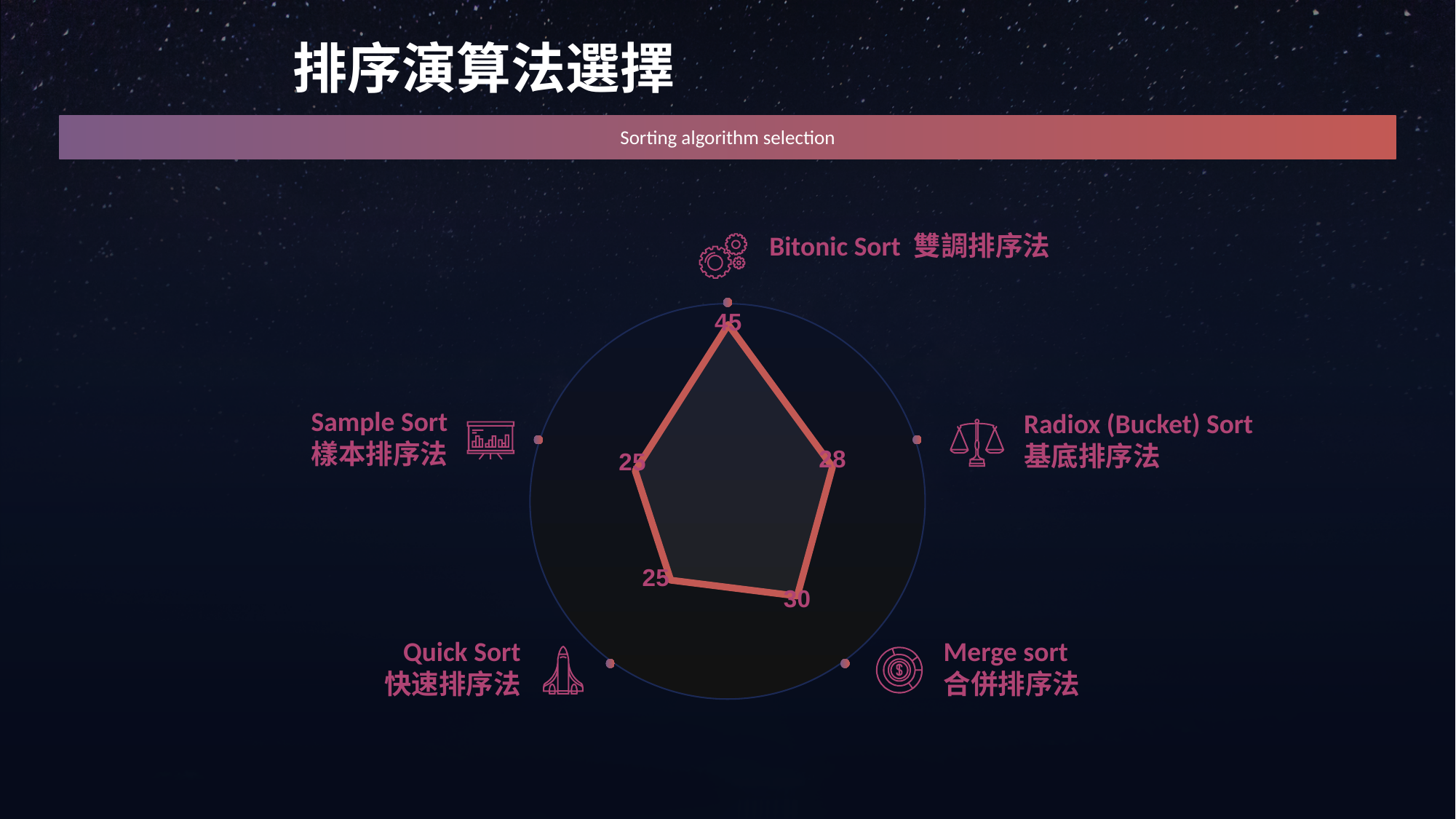

排序演算法選擇

Sorting algorithm selection
Bitonic Sort 雙調排序法

### Chart

| Category | Series 1 |
|---|---|
| A | 45.0 |
| B | 28.0 |
| C | 30.0 |
| D | 25.0 |
| E | 25.0 |

Sample Sort
樣本排序法

Radiox (Bucket) Sort基底排序法

Quick Sort
快速排序法

Merge sort
合併排序法